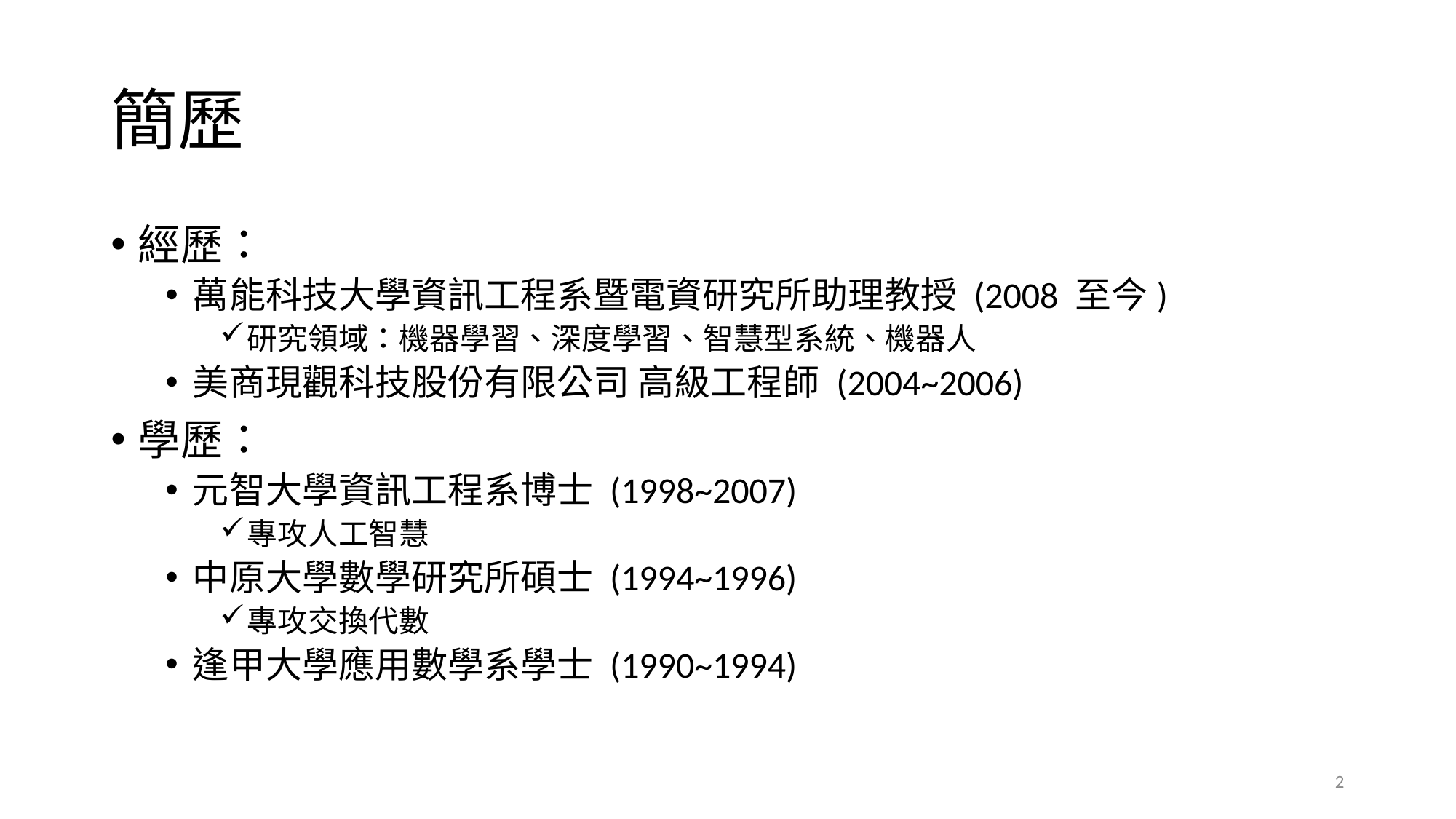

# 簡歷
經歷：
萬能科技大學資訊工程系暨電資研究所助理教授 (2008 至今)
研究領域：機器學習、深度學習、智慧型系統、機器人
美商現觀科技股份有限公司 高級工程師 (2004~2006)
學歷：
元智大學資訊工程系博士 (1998~2007)
專攻人工智慧
中原大學數學研究所碩士 (1994~1996)
專攻交換代數
逢甲大學應用數學系學士 (1990~1994)
2